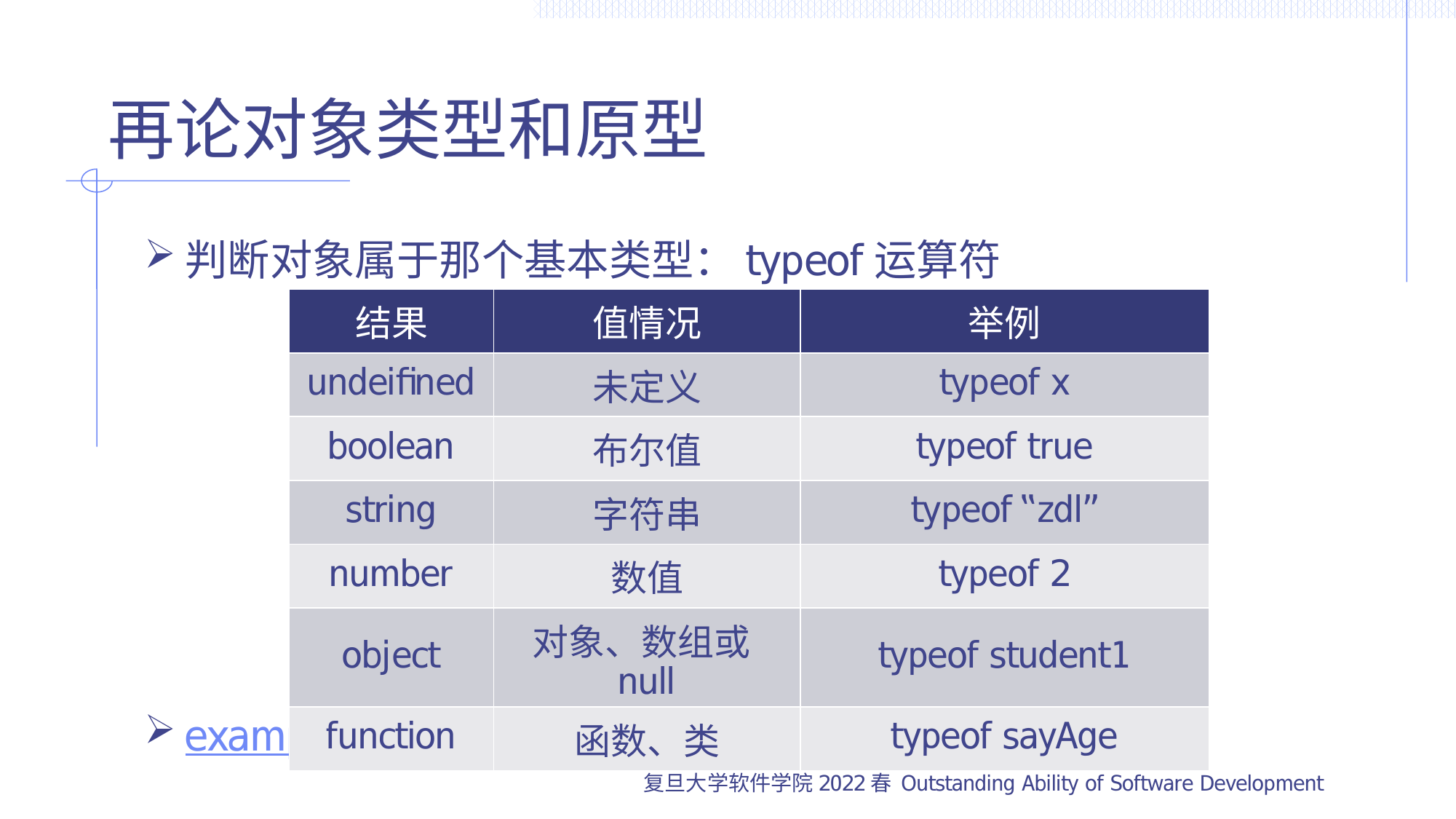

# 再论对象类型和原型
判断对象属于那个基本类型：typeof运算符

example

| 结果 | 值情况 | 举例 |
| --- | --- | --- |
| undeifined | 未定义 | typeof x |
| boolean | 布尔值 | typeof true |
| string | 字符串 | typeof “zdl” |
| number | 数值 | typeof 2 |
| object | 对象、数组或null | typeof student1 |
| function | 函数、类 | typeof sayAge |